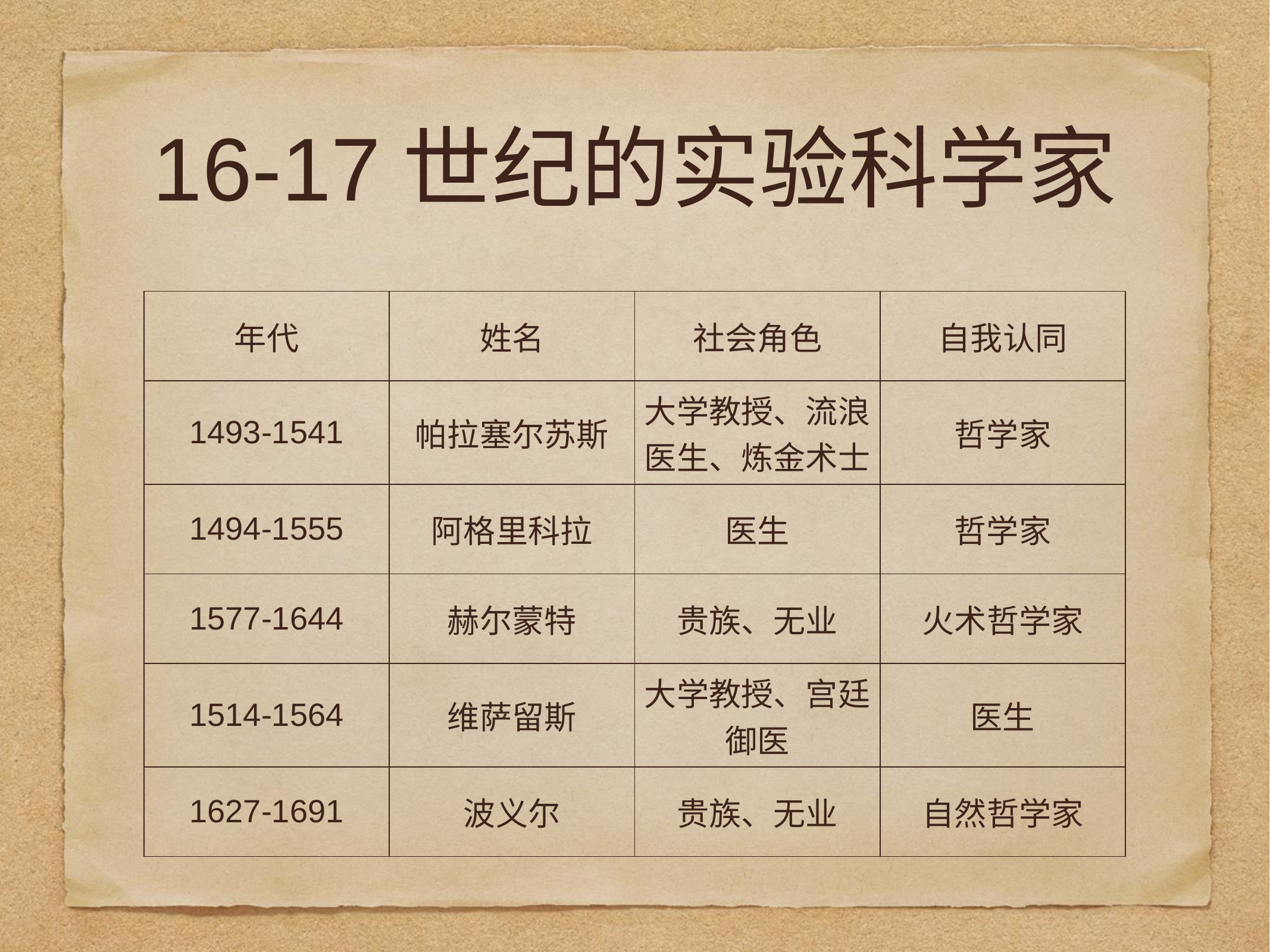

# 16-17世纪的实验科学家

| 年代 | 姓名 | 社会角色 | 自我认同 |
| --- | --- | --- | --- |
| 1493-1541 | 帕拉塞尔苏斯 | 大学教授、流浪医生、炼金术士 | 哲学家 |
| 1494-1555 | 阿格里科拉 | 医生 | 哲学家 |
| 1577-1644 | 赫尔蒙特 | 贵族、无业 | 火术哲学家 |
| 1514-1564 | 维萨留斯 | 大学教授、宫廷御医 | 医生 |
| 1627-1691 | 波义尔 | 贵族、无业 | 自然哲学家 |